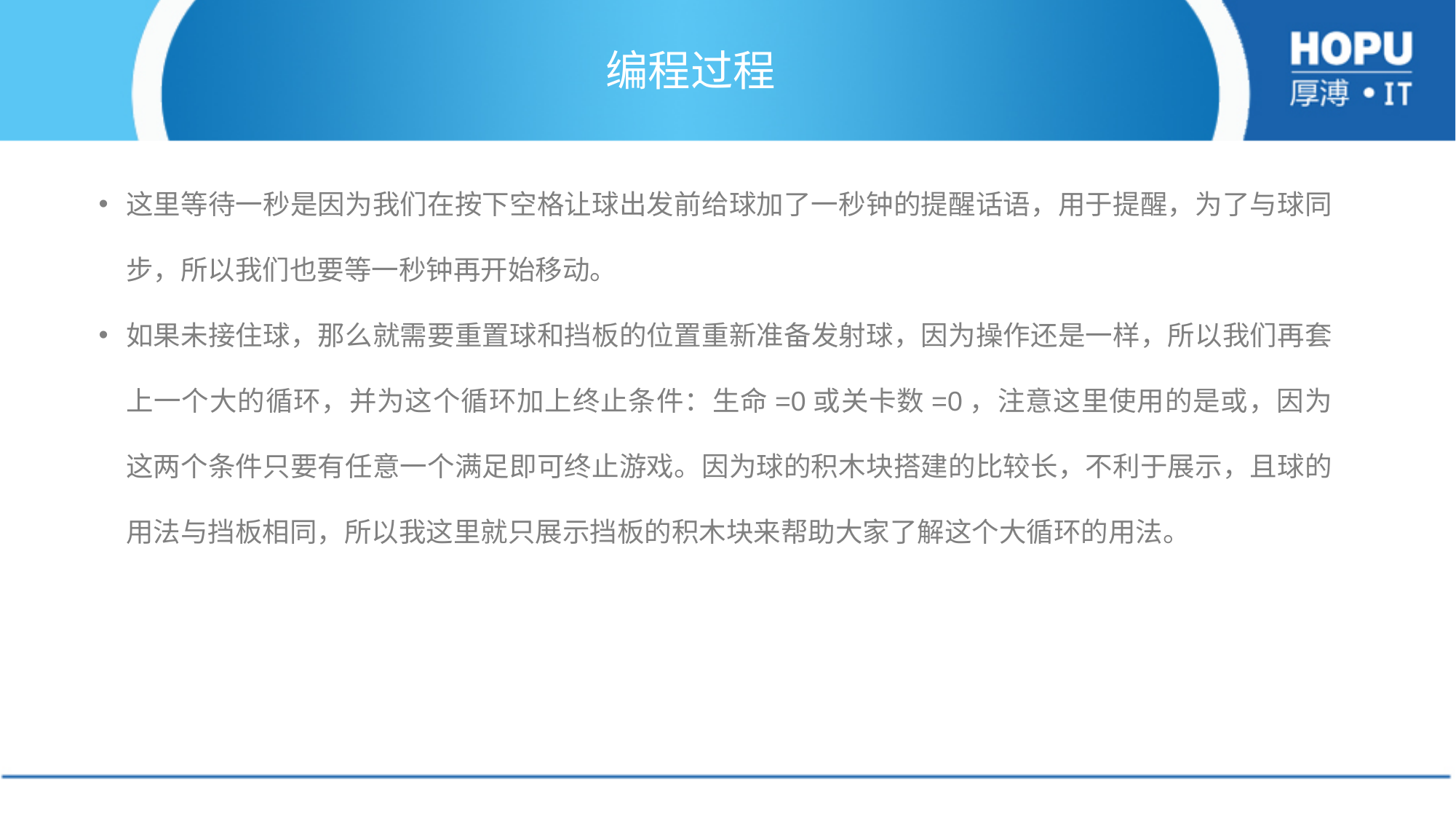

# 编程过程
这里等待一秒是因为我们在按下空格让球出发前给球加了一秒钟的提醒话语，用于提醒，为了与球同步，所以我们也要等一秒钟再开始移动。
如果未接住球，那么就需要重置球和挡板的位置重新准备发射球，因为操作还是一样，所以我们再套上一个大的循环，并为这个循环加上终止条件：生命=0或关卡数=0，注意这里使用的是或，因为这两个条件只要有任意一个满足即可终止游戏。因为球的积木块搭建的比较长，不利于展示，且球的用法与挡板相同，所以我这里就只展示挡板的积木块来帮助大家了解这个大循环的用法。